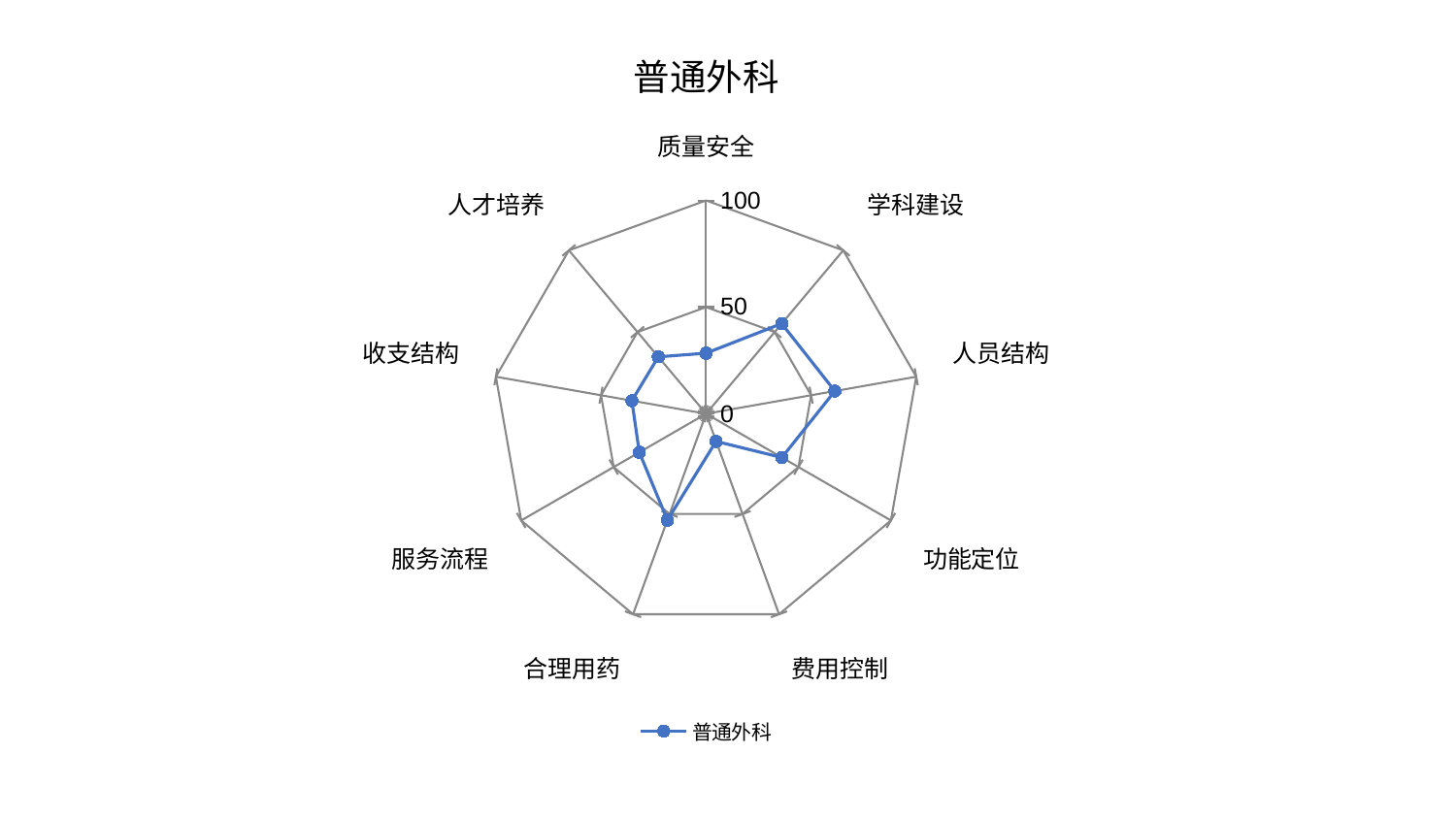

### Chart: 普通外科

| Category | 普通外科 |
|---|---|
| 质量安全 | 28.40569425423202 |
| 学科建设 | 55.16812178232467 |
| 人员结构 | 61.28833297071108 |
| 功能定位 | 41.02849256986679 |
| 费用控制 | 13.777418179154216 |
| 合理用药 | 53.030913289509456 |
| 服务流程 | 36.135790644222396 |
| 收支结构 | 35.32279576862024 |
| 人才培养 | 34.834286931655164 |
102